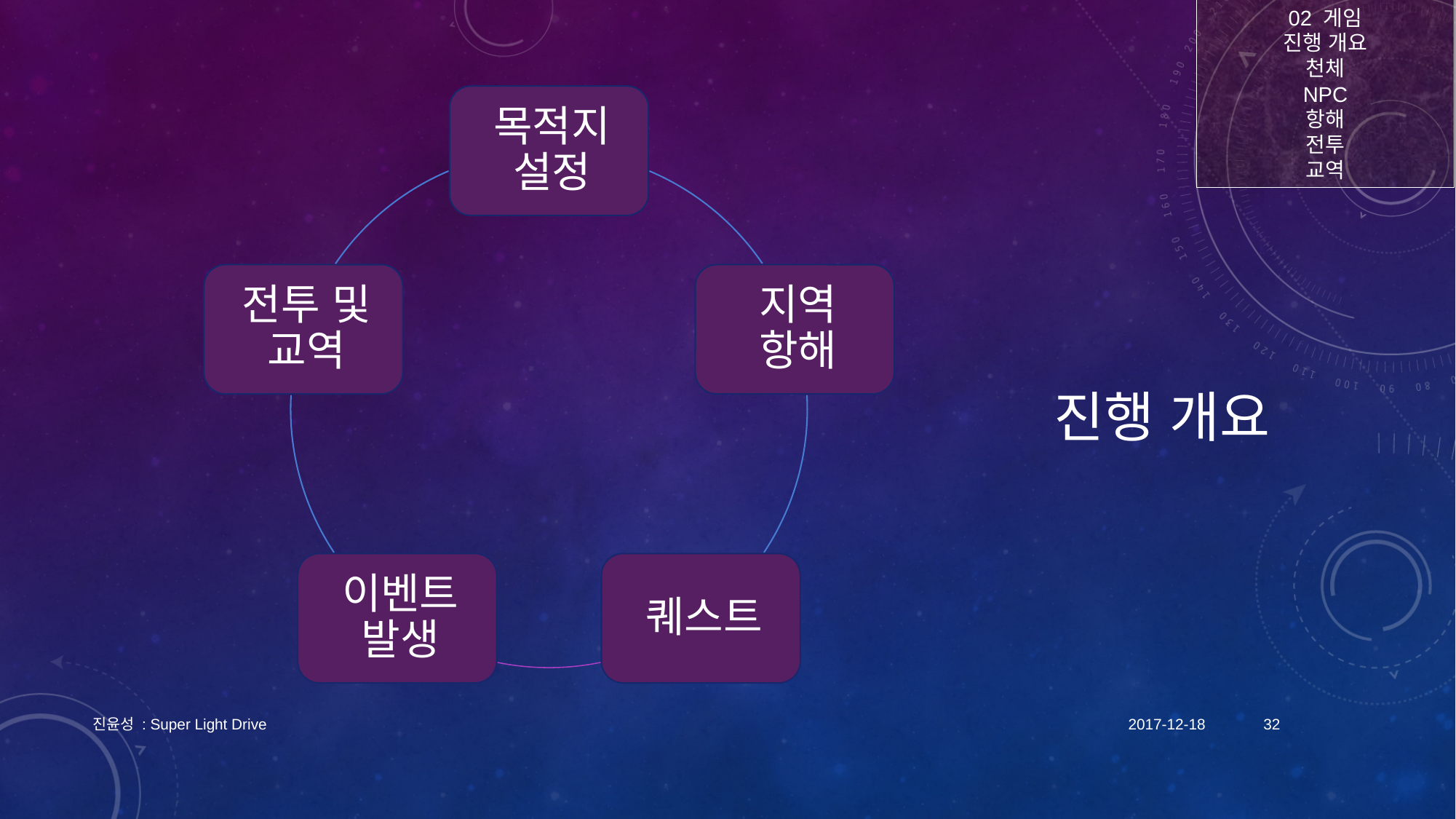

02 게임
진행 개요
천체
NPC
항해
전투
교역
# 진행 개요

목적지 설정
지역
항해
퀘스트
이벤트 발생
전투 및 교역
진윤성 : Super Light Drive
2017-12-18
32